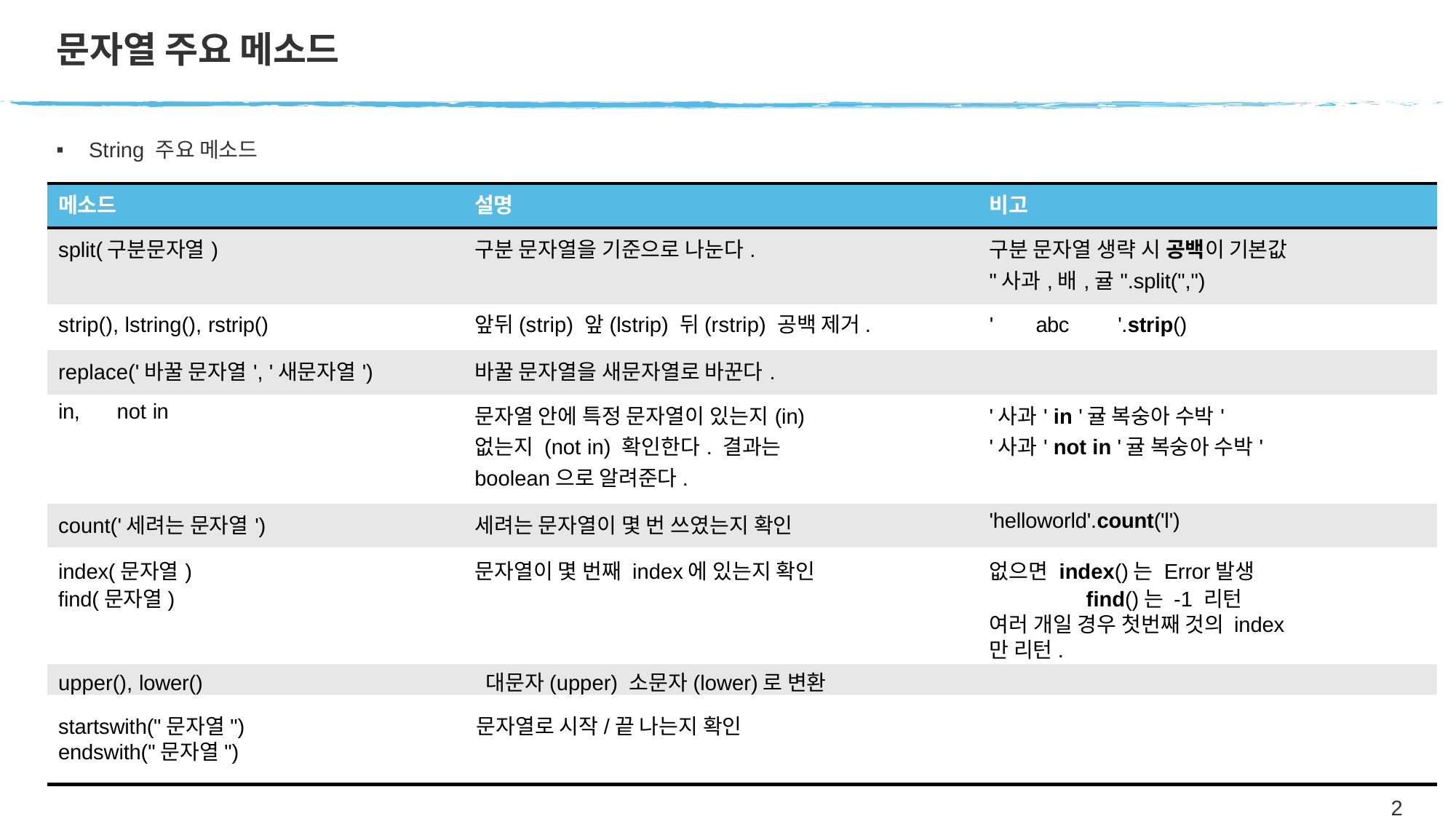

# 문자열 주요 메소드
String 주요 메소드
| 메소드 | 설명 | 비고 |
| --- | --- | --- |
| split(구분문자열) | 구분 문자열을 기준으로 나눈다. | 구분 문자열 생략 시 공백이 기본값 "사과,배,귤".split(",") |
strip(), lstring(), rstrip()
앞뒤(strip) 앞(lstrip) 뒤(rstrip) 공백 제거.
'	abc	'.strip()
| replace('바꿀 문자열', '새문자열') | 바꿀 문자열을 새문자열로 바꾼다. |  |
| --- | --- | --- |
| in, not in | 문자열 안에 특정 문자열이 있는지(in) 없는지 (not in) 확인한다. 결과는 | '사과' in '귤 복숭아 수박' '사과' not in '귤 복숭아 수박' |
| count('세려는 문자열') | 세려는 문자열이 몇 번 쓰였는지 확인 | 'helloworld'.count('l') |
| index(문자열) | 문자열이 몇 번째 index에 있는지 확인 | 없으면 index()는 Error발생 |
boolean으로 알려준다.
find(문자열)
find()는 -1 리턴
여러 개일 경우 첫번째 것의 index
만 리턴.
upper(), lower()	대문자(upper) 소문자(lower)로 변환

startswith("문자열")	문자열로 시작/끝 나는지 확인
endswith("문자열")
23